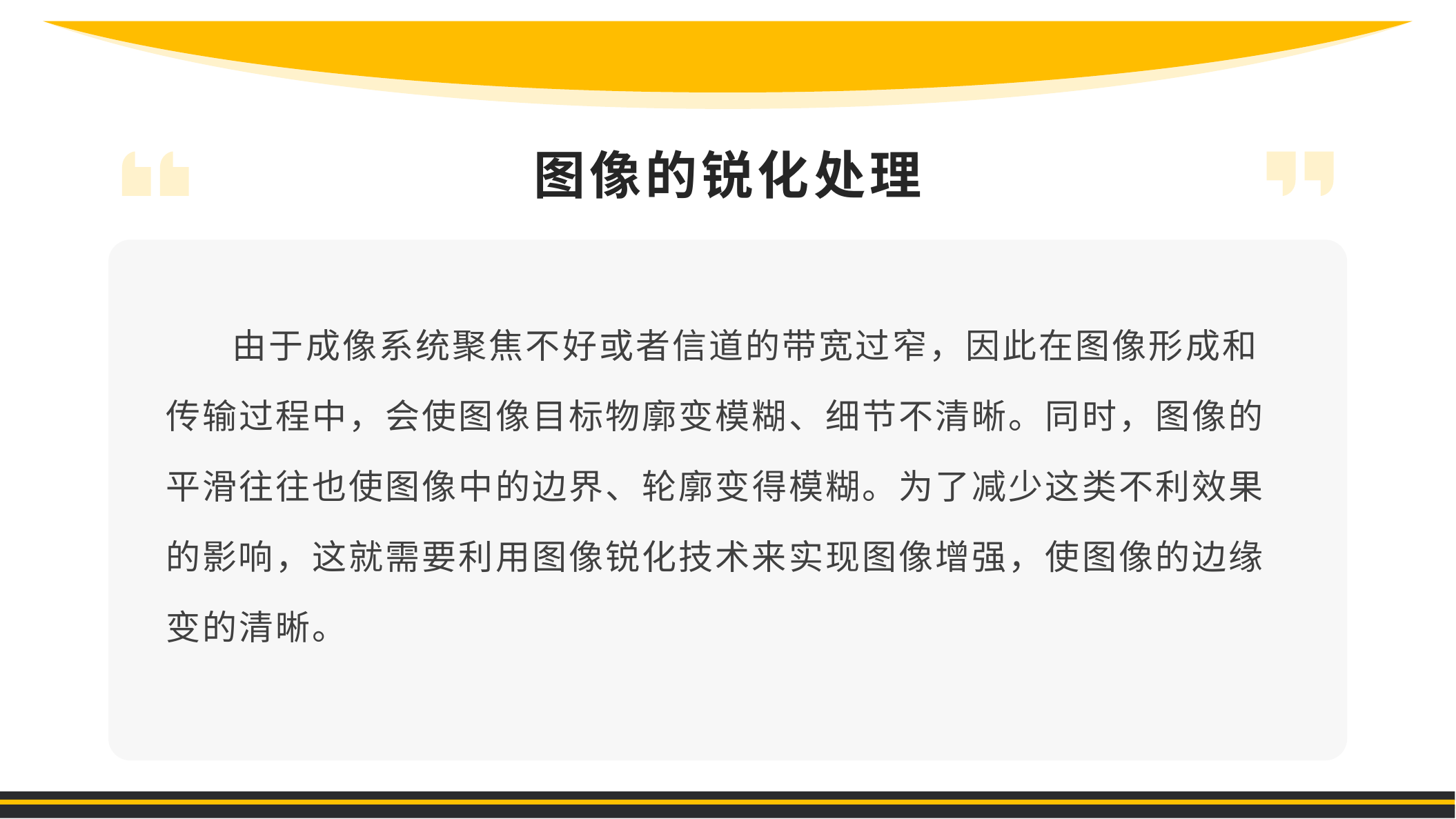

图像的锐化处理

      由于成像系统聚焦不好或者信道的带宽过窄，因此在图像形成和传输过程中，会使图像目标物廓变模糊、细节不清晰。同时，图像的平滑往往也使图像中的边界、轮廓变得模糊。为了减少这类不利效果的影响，这就需要利用图像锐化技术来实现图像增强，使图像的边缘变的清晰。